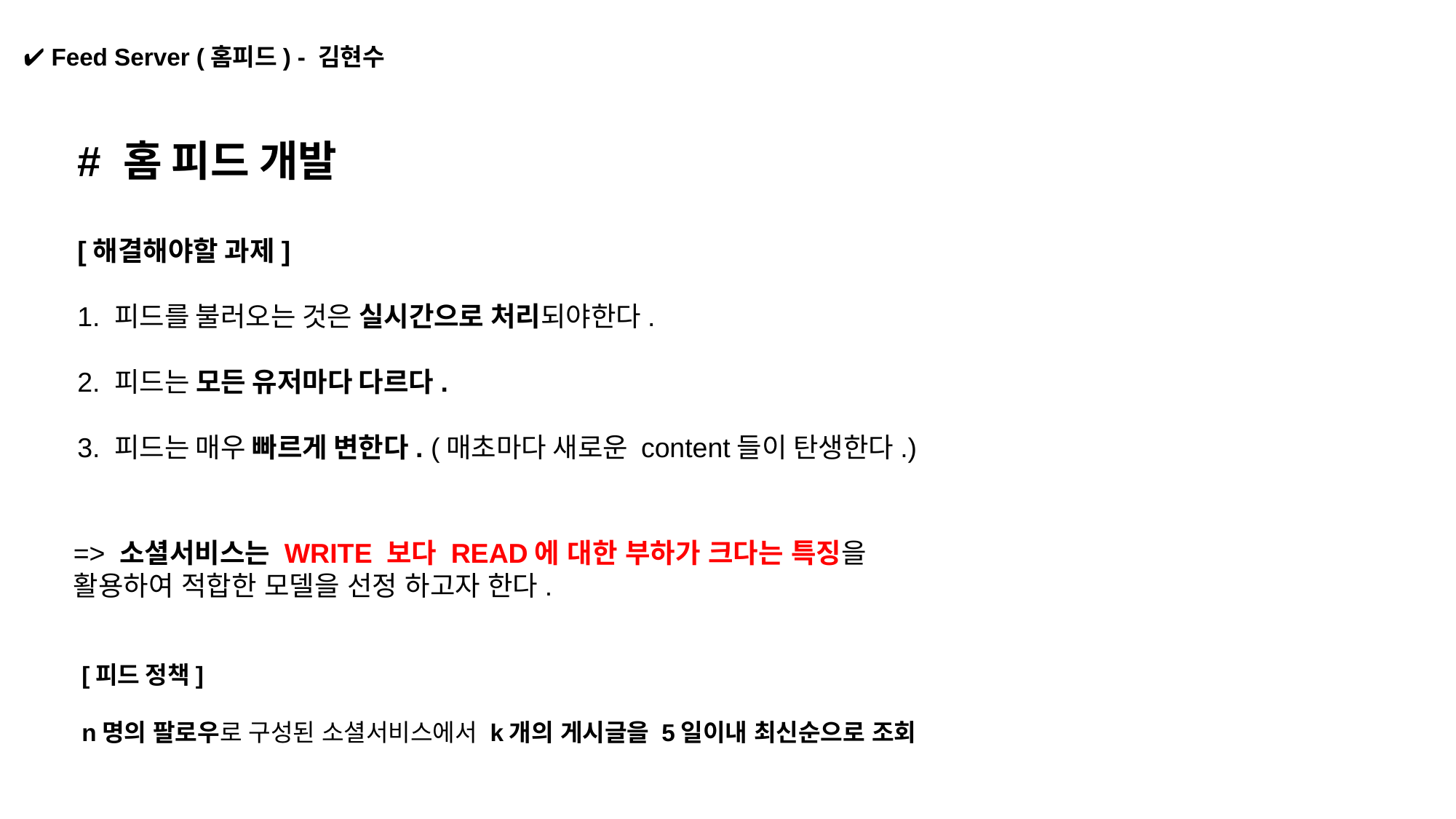

✔️ Feed Server (홈피드) - 김현수
# 홈 피드 개발
[해결해야할 과제]

1. 피드를 불러오는 것은 실시간으로 처리되야한다.

2. 피드는 모든 유저마다 다르다.

3. 피드는 매우 빠르게 변한다. (매초마다 새로운 content들이 탄생한다.)

=> 소셜서비스는 WRITE 보다 READ에 대한 부하가 크다는 특징을
활용하여 적합한 모델을 선정 하고자 한다.
[피드 정책]

n명의 팔로우로 구성된 소셜서비스에서 k개의 게시글을 5일이내 최신순으로 조회